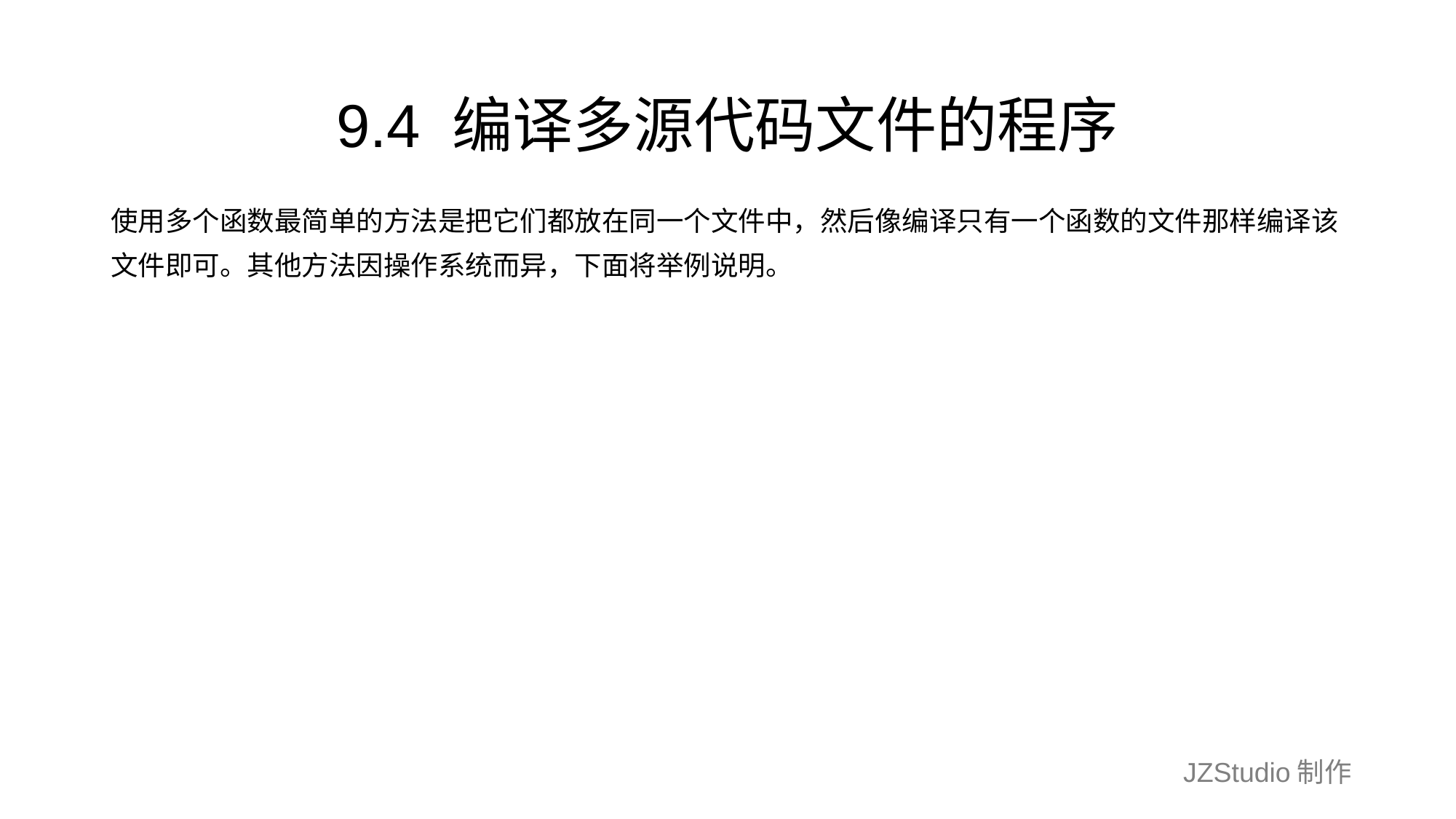

# 9.4 编译多源代码文件的程序
使用多个函数最简单的方法是把它们都放在同一个文件中，然后像编译只有一个函数的文件那样编译该
文件即可。其他方法因操作系统而异，下面将举例说明。